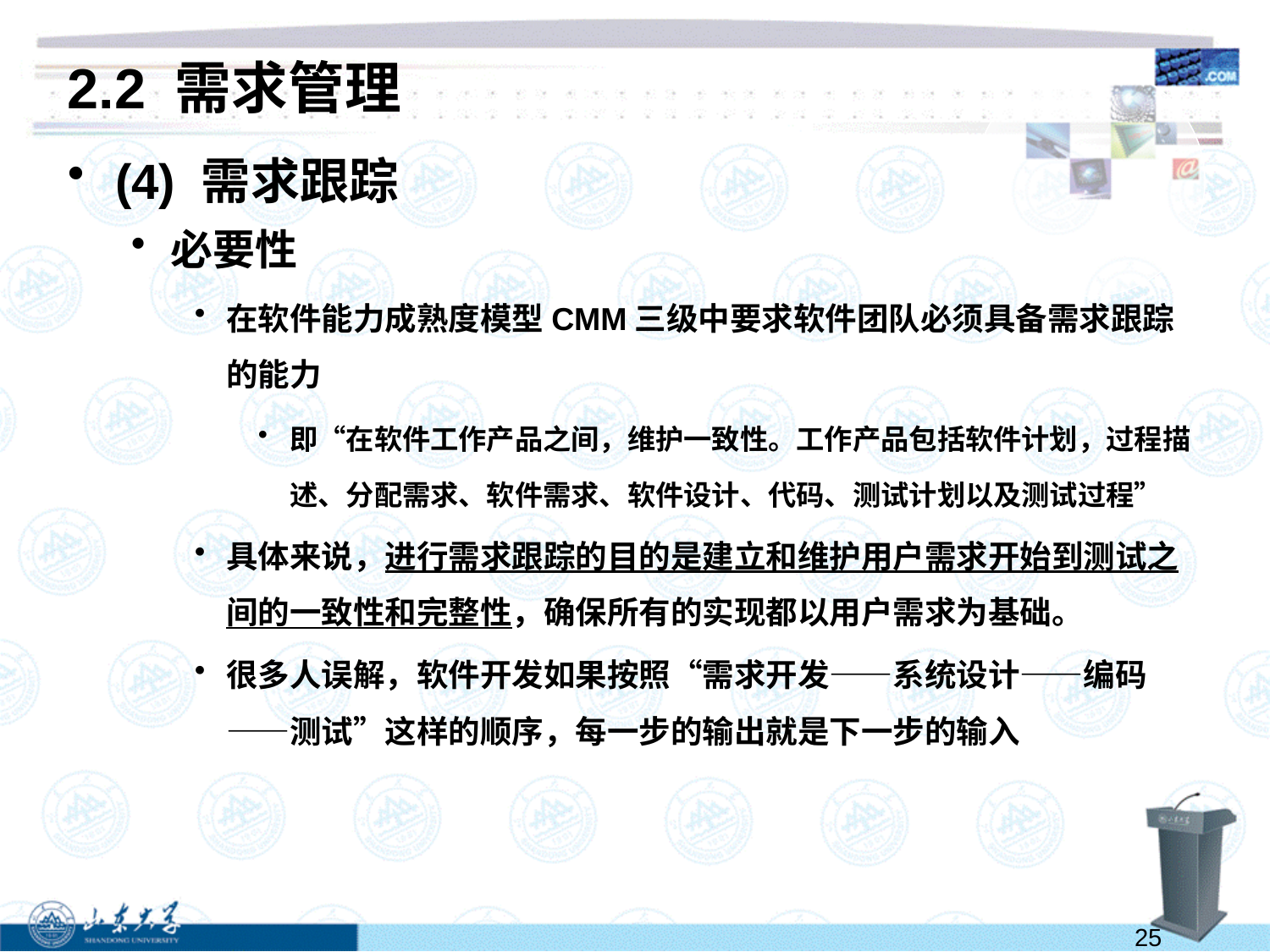

# 2.2 需求管理
(4) 需求跟踪
必要性
在软件能力成熟度模型CMM三级中要求软件团队必须具备需求跟踪的能力
即“在软件工作产品之间，维护一致性。工作产品包括软件计划，过程描述、分配需求、软件需求、软件设计、代码、测试计划以及测试过程”
具体来说，进行需求跟踪的目的是建立和维护用户需求开始到测试之间的一致性和完整性，确保所有的实现都以用户需求为基础。
很多人误解，软件开发如果按照“需求开发——系统设计——编码——测试”这样的顺序，每一步的输出就是下一步的输入
25